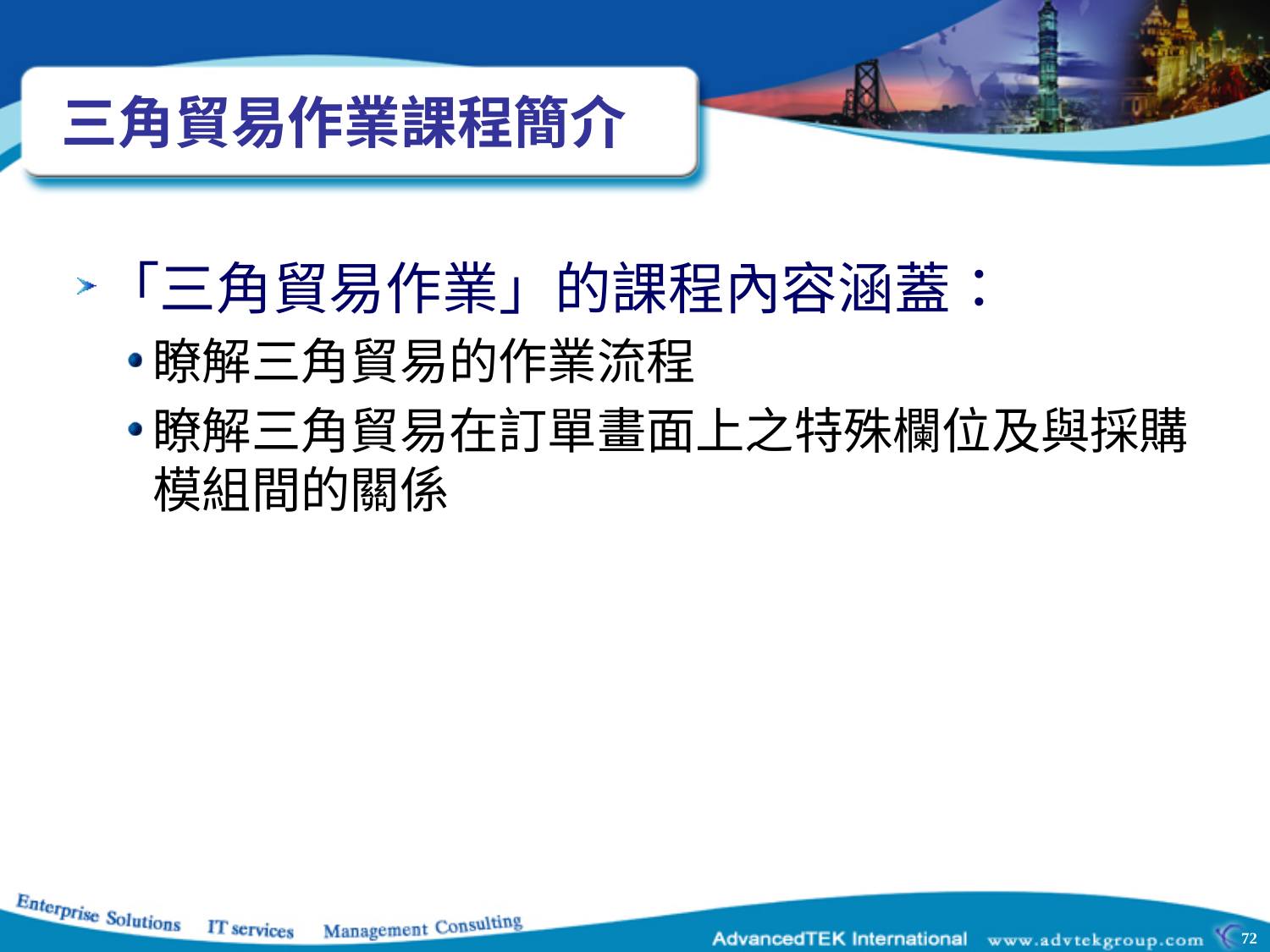

# 三角貿易作業課程簡介
「三角貿易作業」的課程內容涵蓋：
瞭解三角貿易的作業流程
瞭解三角貿易在訂單畫面上之特殊欄位及與採購模組間的關係
72